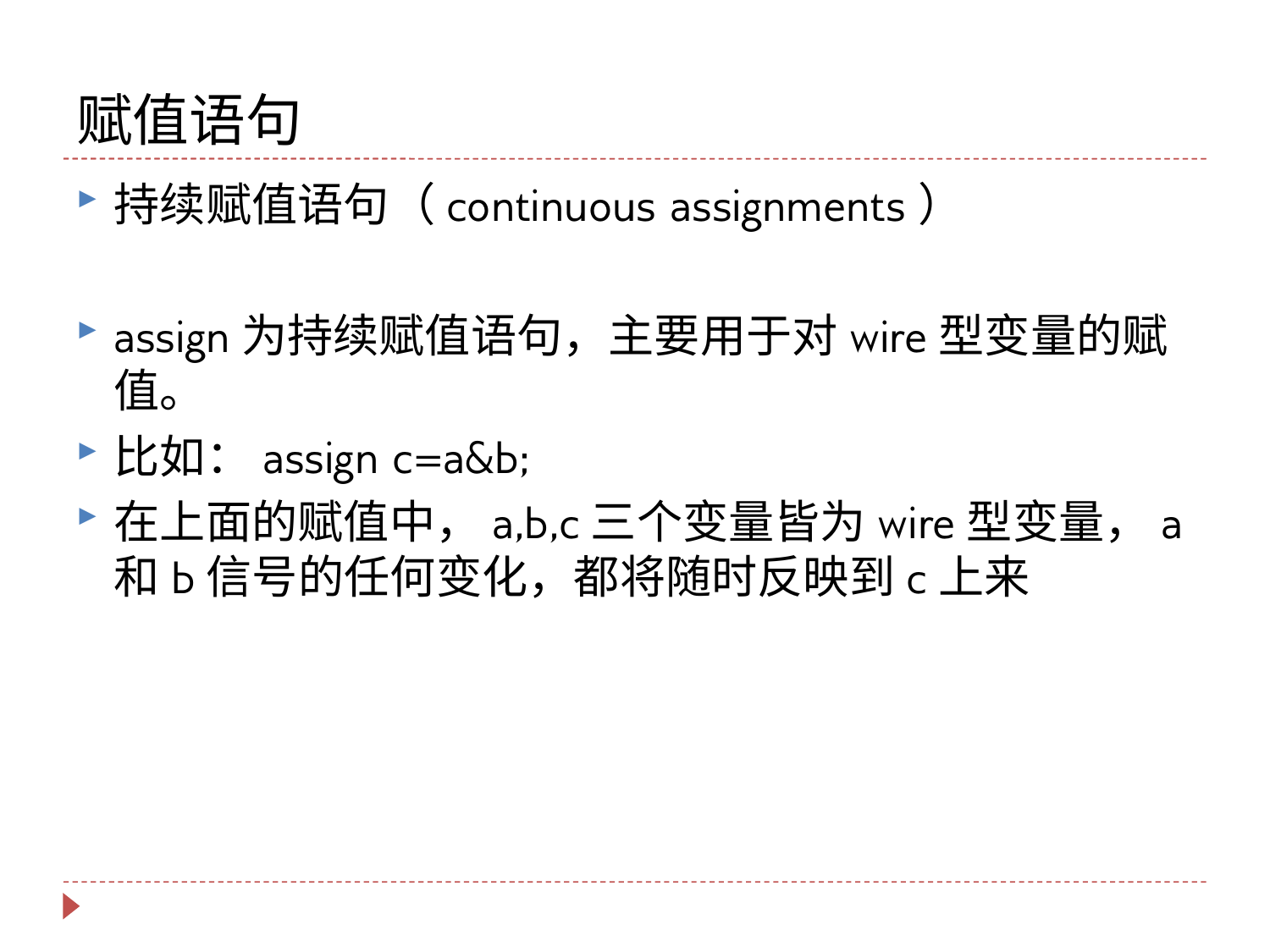

# 赋值语句
持续赋值语句（continuous assignments）

assign为持续赋值语句，主要用于对wire型变量的赋值。
比如：assign c=a&b;
在上面的赋值中，a,b,c三个变量皆为wire型变量，a和b信号的任何变化，都将随时反映到c上来